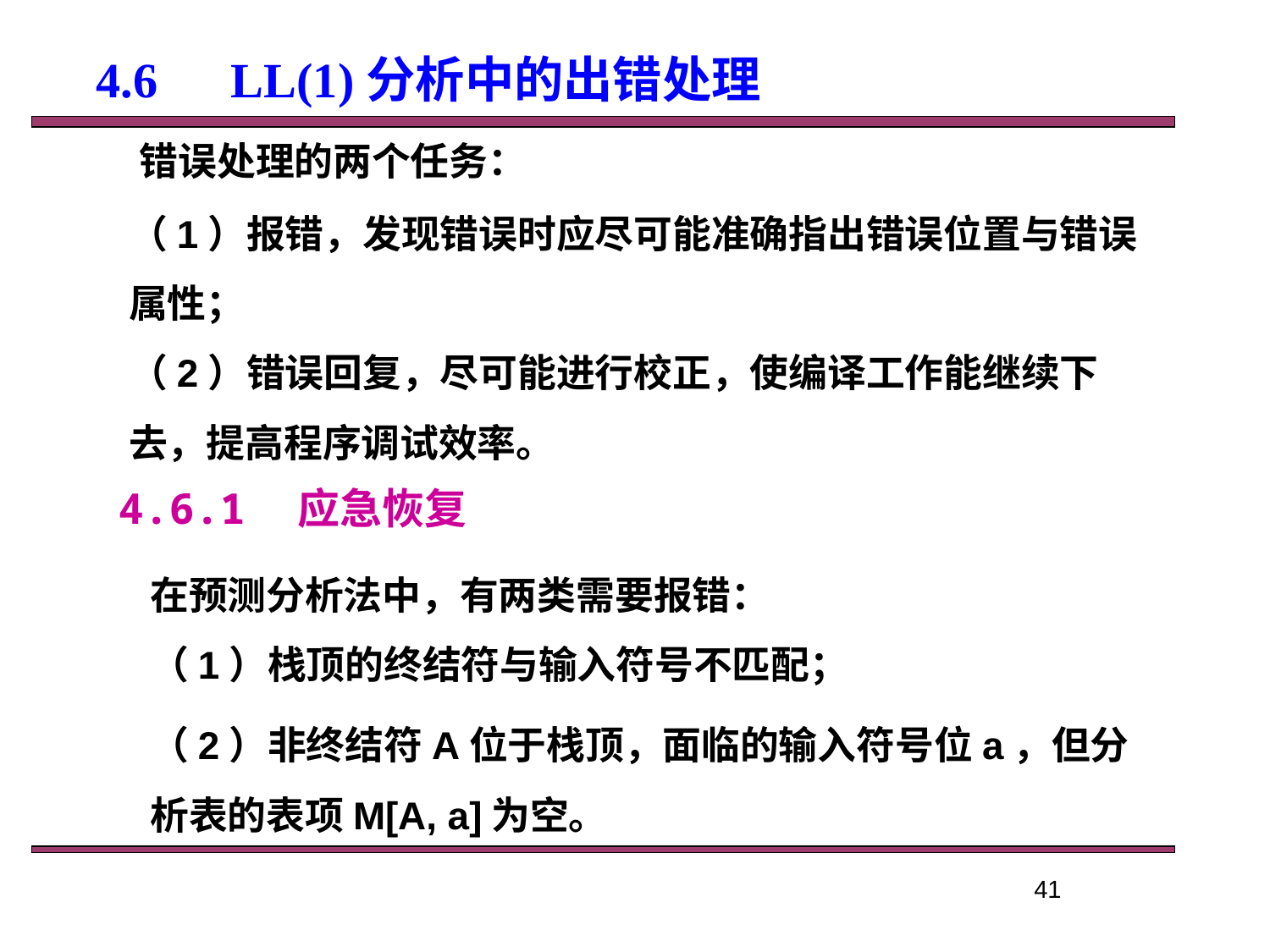

4.6　LL(1)分析中的出错处理
错误处理的两个任务：
（1）报错，发现错误时应尽可能准确指出错误位置与错误属性；
（2）错误回复，尽可能进行校正，使编译工作能继续下去，提高程序调试效率。
4.6.1　应急恢复
在预测分析法中，有两类需要报错：
（1）栈顶的终结符与输入符号不匹配；
（2）非终结符A位于栈顶，面临的输入符号位a，但分析表的表项M[A, a]为空。
41